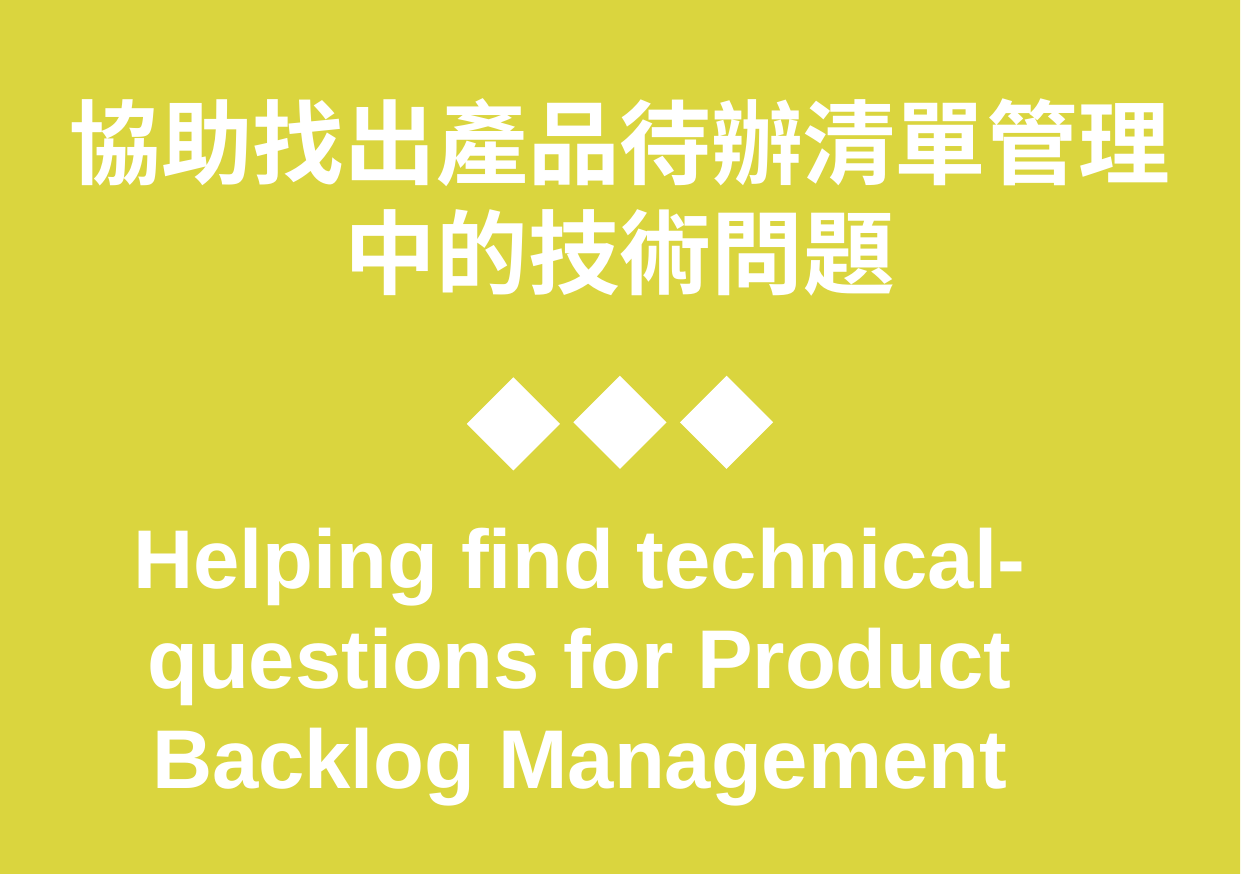

協助找出產品待辦清單管理中的技術問題

Helping find technical-questions for Product Backlog Management